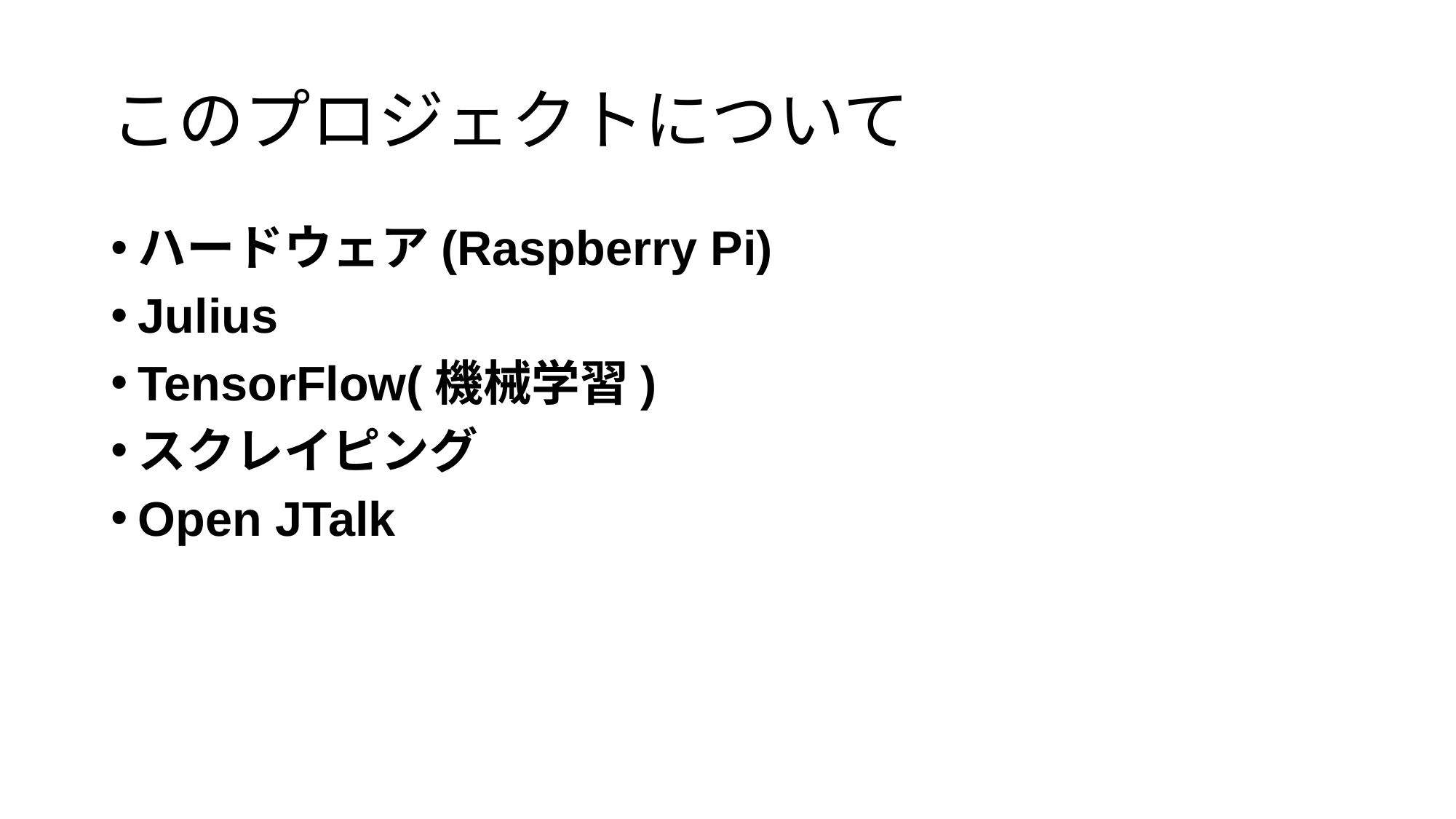

# このプロジェクトについて
ハードウェア(Raspberry Pi)
Julius
TensorFlow(機械学習)
スクレイピング
Open JTalk